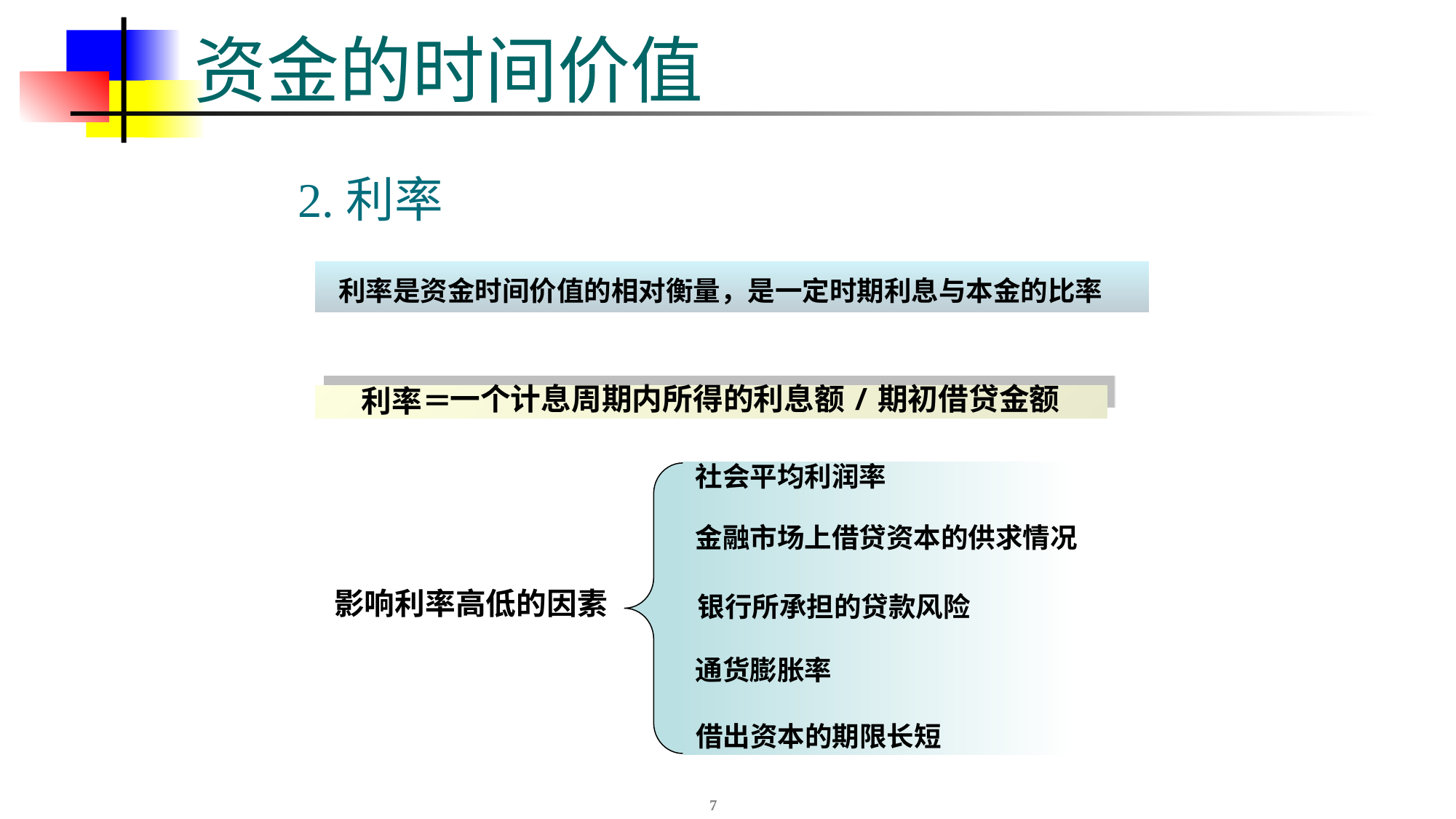

# 资金的时间价值
2.利率
 利率是资金时间价值的相对衡量，是一定时期利息与本金的比率
一个计息周期内所得的利息额/期初借贷金额
利率＝

社会平均利润率

金融市场上借贷资本的供求情况

影响利率高低的因素
银行所承担的贷款风险

通货膨胀率
借出资本的期限长短
7